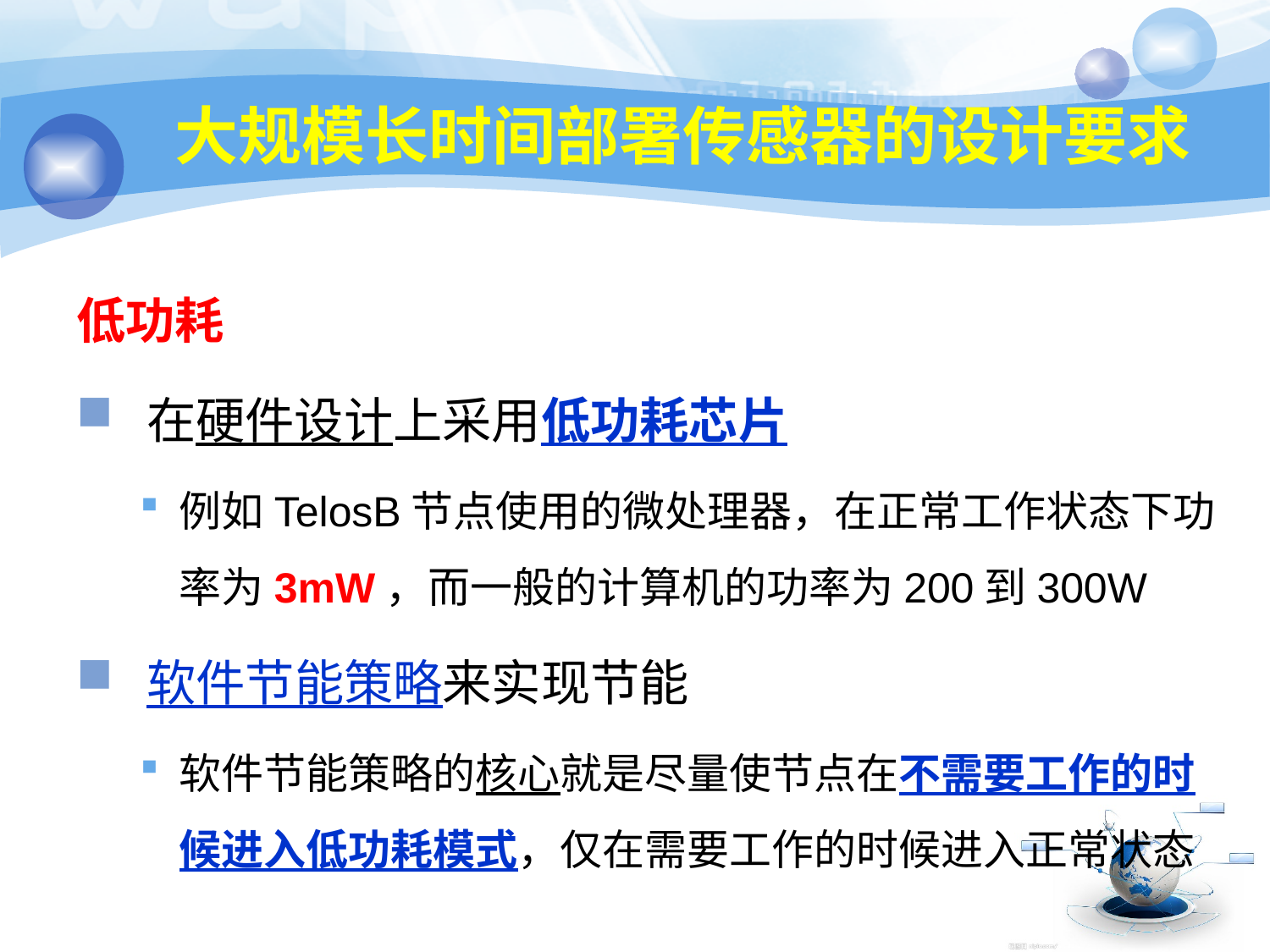

# 大规模长时间部署传感器的设计要求
低功耗
 在硬件设计上采用低功耗芯片
例如TelosB节点使用的微处理器，在正常工作状态下功率为3mW，而一般的计算机的功率为200到300W
 软件节能策略来实现节能
软件节能策略的核心就是尽量使节点在不需要工作的时候进入低功耗模式，仅在需要工作的时候进入正常状态